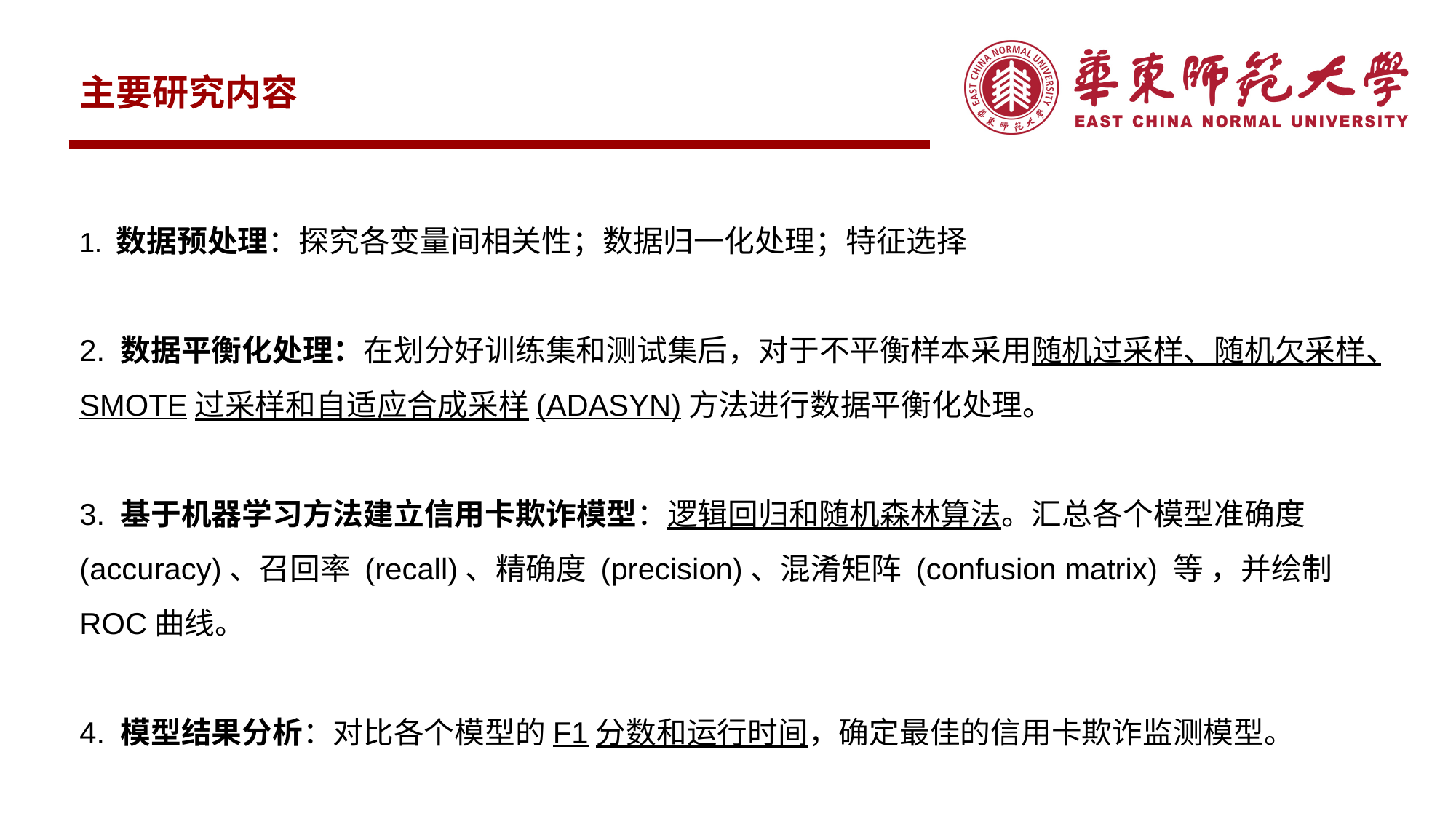

主要研究内容
1. 数据预处理：探究各变量间相关性；数据归一化处理；特征选择

2. 数据平衡化处理：在划分好训练集和测试集后，对于不平衡样本采用随机过采样、随机欠采样、SMOTE过采样和自适应合成采样(ADASYN)方法进行数据平衡化处理。

3. 基于机器学习方法建立信用卡欺诈模型：逻辑回归和随机森林算法。汇总各个模型准确度 (accuracy)、召回率 (recall)、精确度 (precision)、混淆矩阵 (confusion matrix) 等 ，并绘制ROC曲线。

4. 模型结果分析：对比各个模型的F1分数和运行时间，确定最佳的信用卡欺诈监测模型。
7